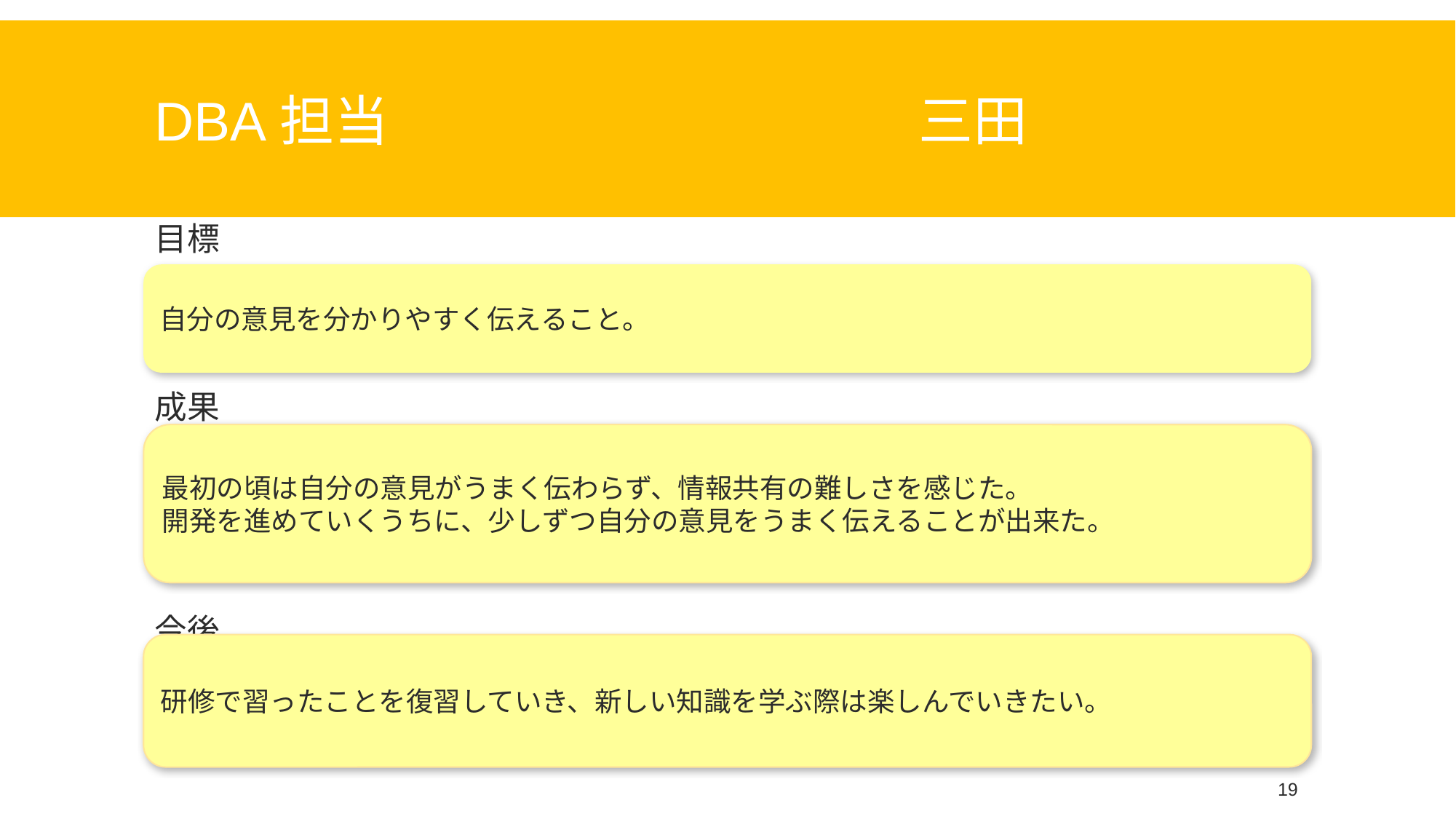

# DBA担当　					三田
目標

成果

今後
自分の意見を分かりやすく伝えること。
最初の頃は自分の意見がうまく伝わらず、情報共有の難しさを感じた。
開発を進めていくうちに、少しずつ自分の意見をうまく伝えることが出来た。
研修で習ったことを復習していき、新しい知識を学ぶ際は楽しんでいきたい。
19